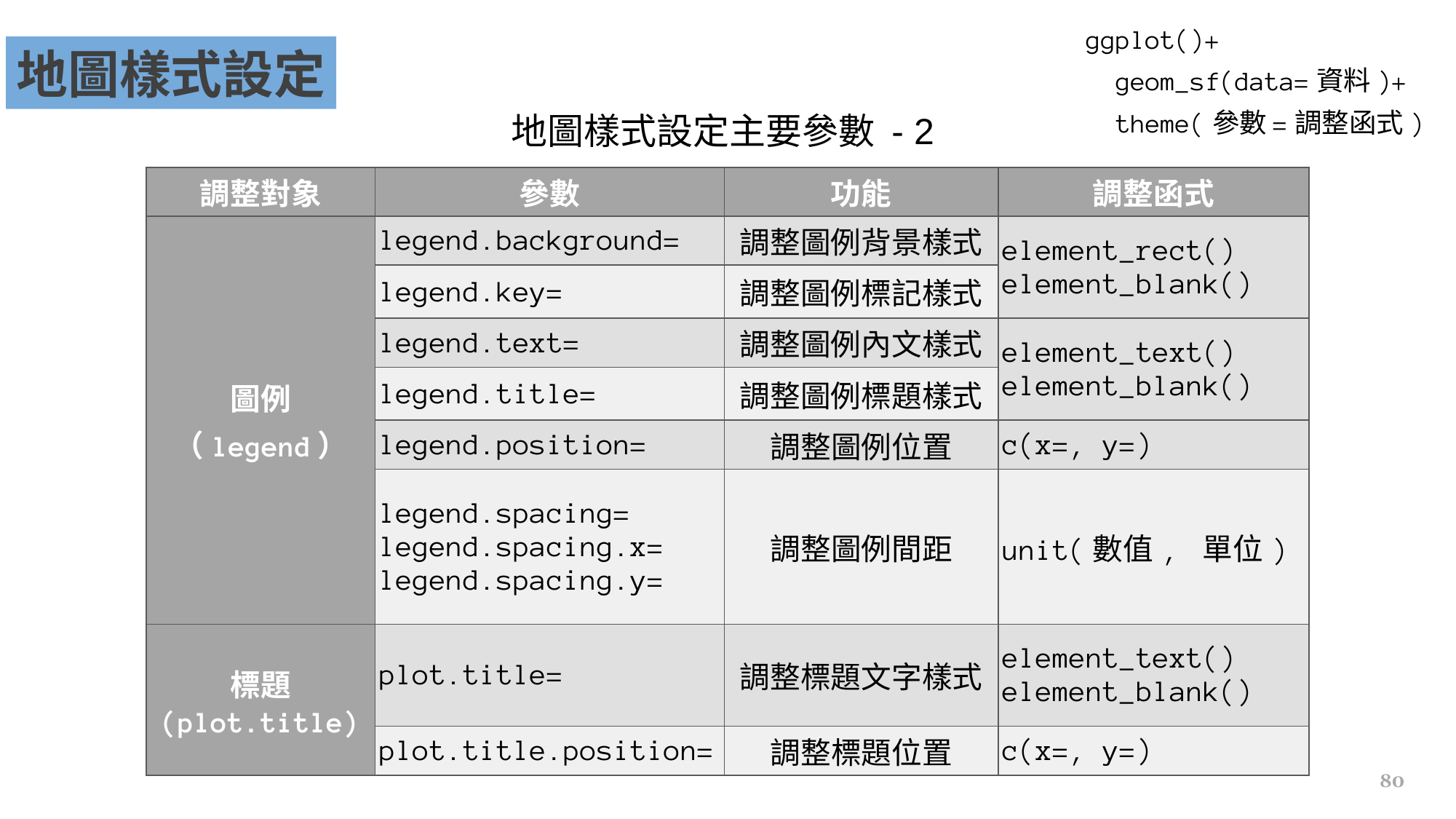

ggplot()+
  geom_sf(data=資料)+
  theme(參數=調整函式)
地圖樣式設定
地圖樣式設定主要參數 - 2
| 調整對象 | 參數 | 功能 | 調整函式 |
| --- | --- | --- | --- |
| 圖例 （legend） | legend.background= | 調整圖例背景樣式 | element\_rect() element\_blank() |
|  | legend.key= | 調整圖例標記樣式 |  |
|  | legend.text= | 調整圖例內文樣式 | element\_text() element\_blank() |
|  | legend.title= | 調整圖例標題樣式 |  |
|  | legend.position= | 調整圖例位置 | c(x=, y=) |
|  | legend.spacing= legend.spacing.x= legend.spacing.y= | 調整圖例間距 | unit(數值, 單位) |
| 標題 (plot.title) | plot.title= | 調整標題文字樣式 | element\_text() element\_blank() |
|  | plot.title.position= | 調整標題位置 | c(x=, y=) |
80